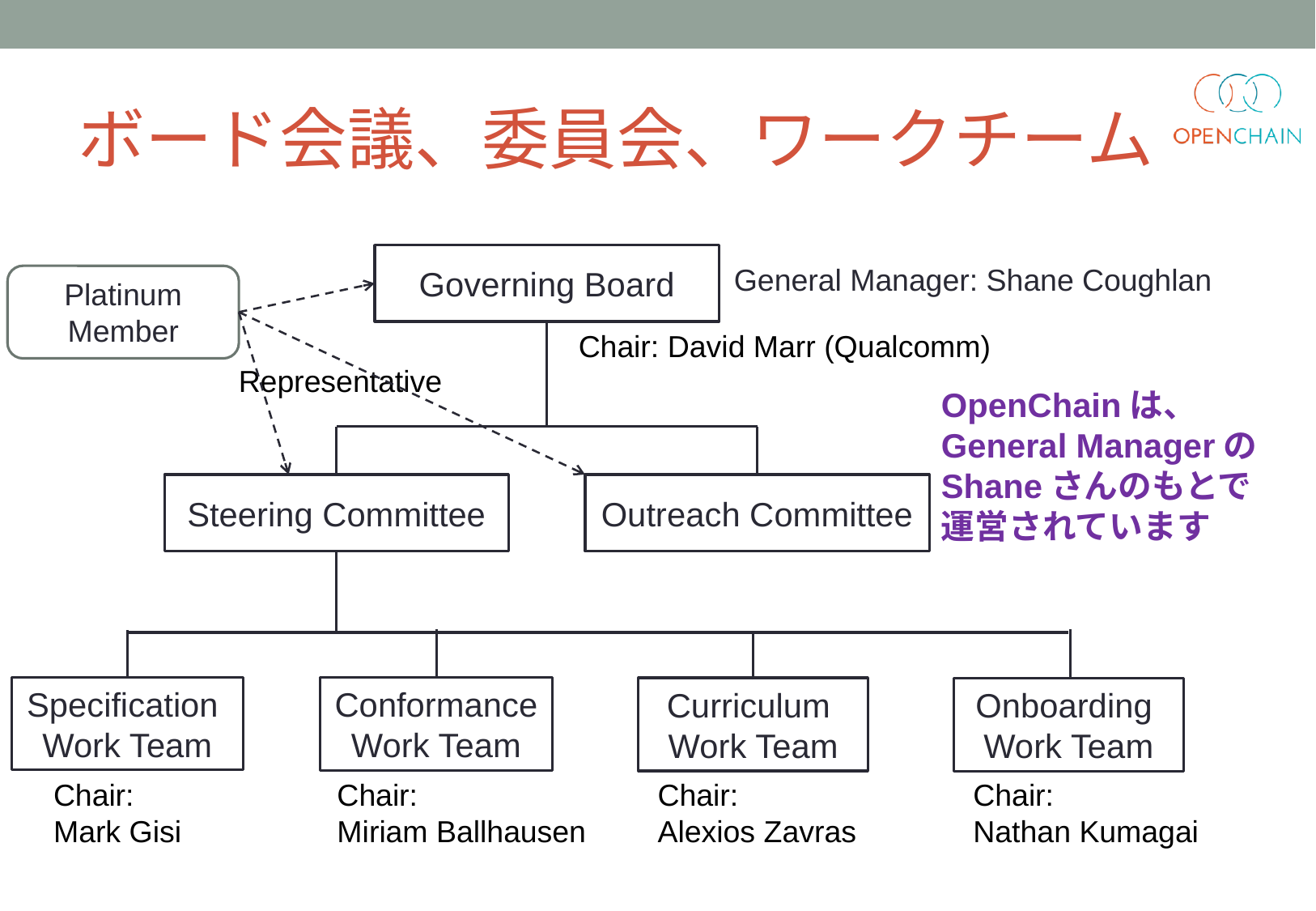

# ボード会議、委員会、ワークチーム
Governing Board
General Manager: Shane Coughlan
Platinum Member
Chair: David Marr (Qualcomm)
Representative
OpenChainは、
General Managerの
Shaneさんのもとで
運営されています
Steering Committee
Outreach Committee
Conformance
Work Team
Specification
Work Team
Curriculum
Work Team
Onboarding
Work Team
Chair:
Alexios Zavras
Chair:
Nathan Kumagai
Chair:
Miriam Ballhausen
Chair:
Mark Gisi